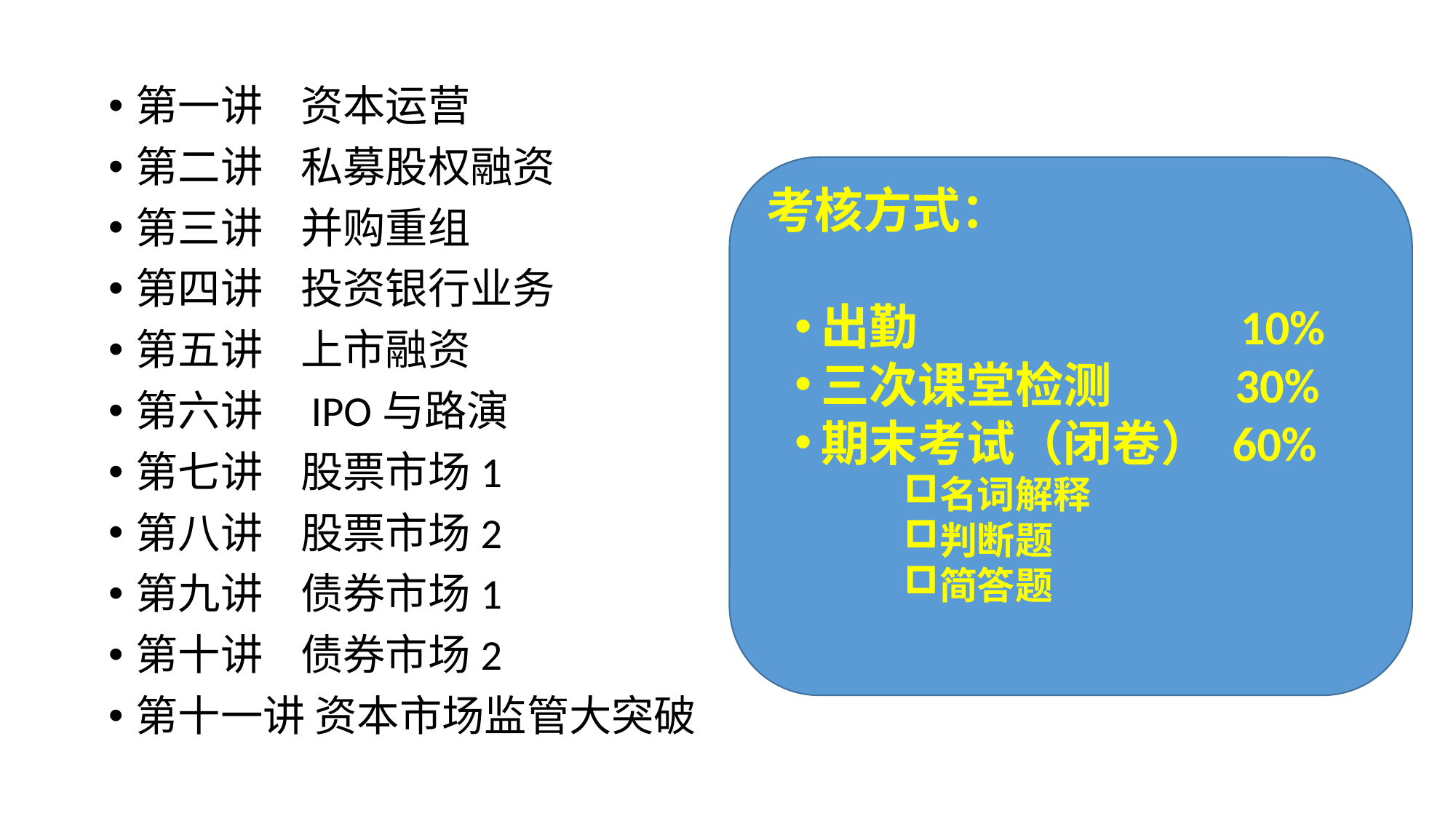

第一讲    资本运营
第二讲    私募股权融资
第三讲    并购重组
第四讲    投资银行业务
第五讲    上市融资
第六讲    IPO与路演
第七讲    股票市场1
第八讲    股票市场2
第九讲    债券市场1
第十讲    债券市场2
第十一讲 资本市场监管大突破

考核方式：

出勤                            10%
三次课堂检测          30%
期末考试（闭卷） 60%
名词解释
判断题
简答题